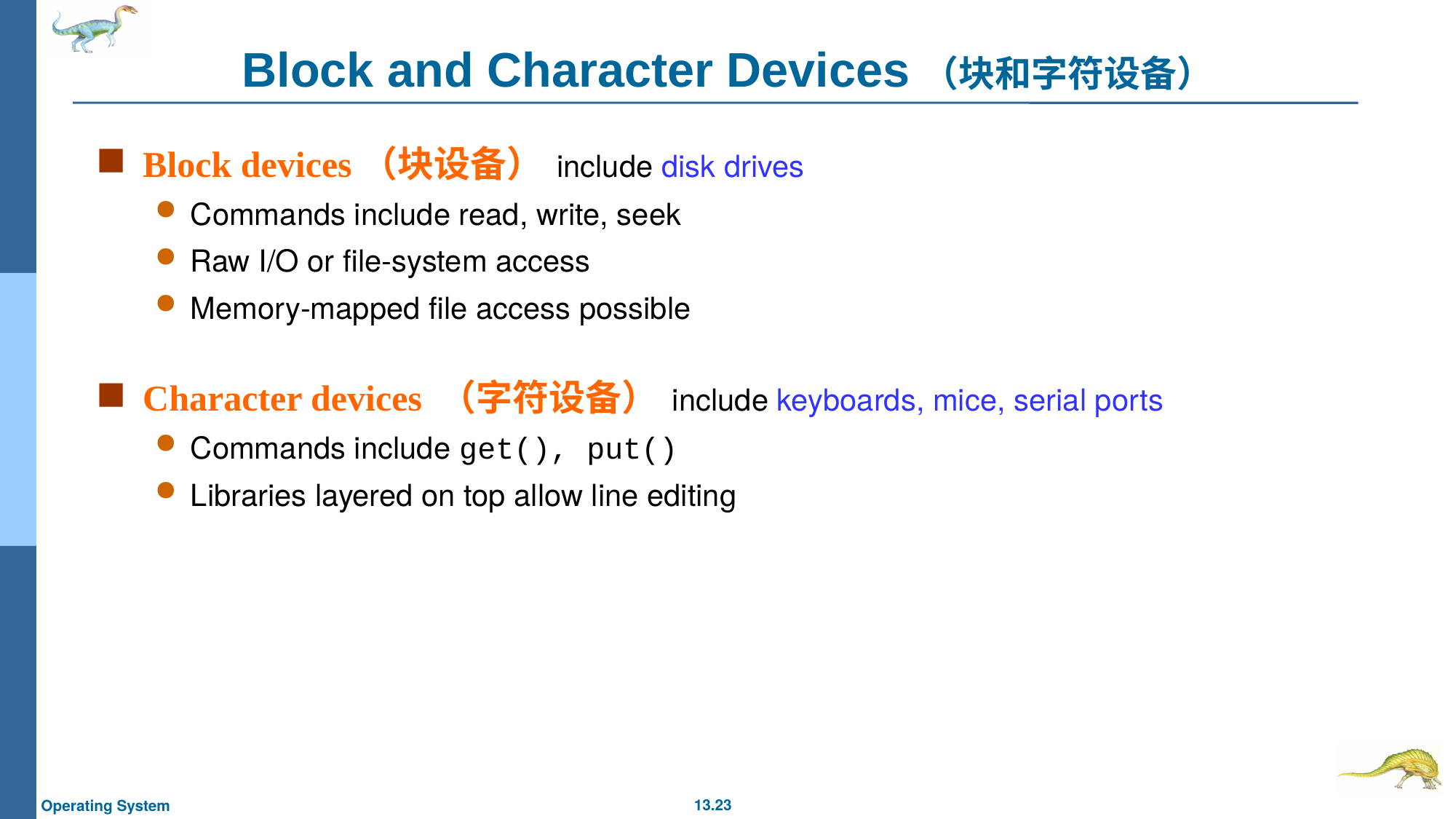

# Block and Character Devices（块和字符设备）
Block devices（块设备） include disk drives
Commands include read, write, seek
Raw I/O or file-system access
Memory-mapped file access possible
Character devices （字符设备） include keyboards, mice, serial ports
Commands include get(), put()
Libraries layered on top allow line editing